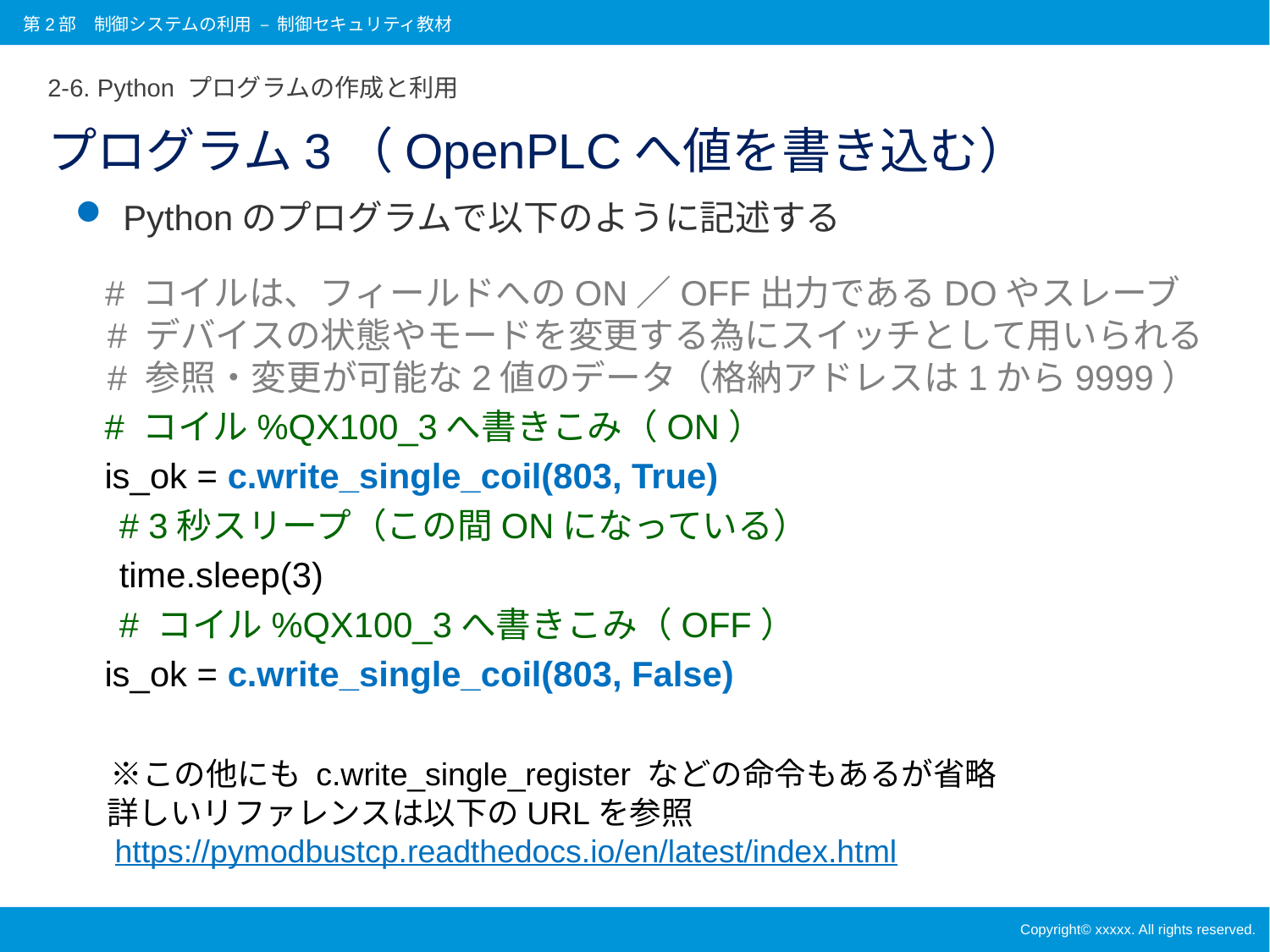

第2部　制御システムの利用  –  制御セキュリティ教材
2-6. Python プログラムの作成と利用
# プログラム3（OpenPLCへ値を書き込む）
Pythonのプログラムで以下のように記述する
     # コイルは、フィールドへのON／OFF出力であるDOやスレーブ
   # デバイスの状態やモードを変更する為にスイッチとして用いられる
   # 参照・変更が可能な2値のデータ（格納アドレスは1から9999）
   # コイル%QX100_3へ書きこみ（ON）
   is_ok = c.write_single_coil(803, True)
　# 3秒スリープ（この間ONになっている）
　time.sleep(3)
　# コイル%QX100_3へ書きこみ（OFF）
   is_ok = c.write_single_coil(803, False)

　※この他にも c.write_single_register などの命令もあるが省略
　詳しいリファレンスは以下のURLを参照
　https://pymodbustcp.readthedocs.io/en/latest/index.html